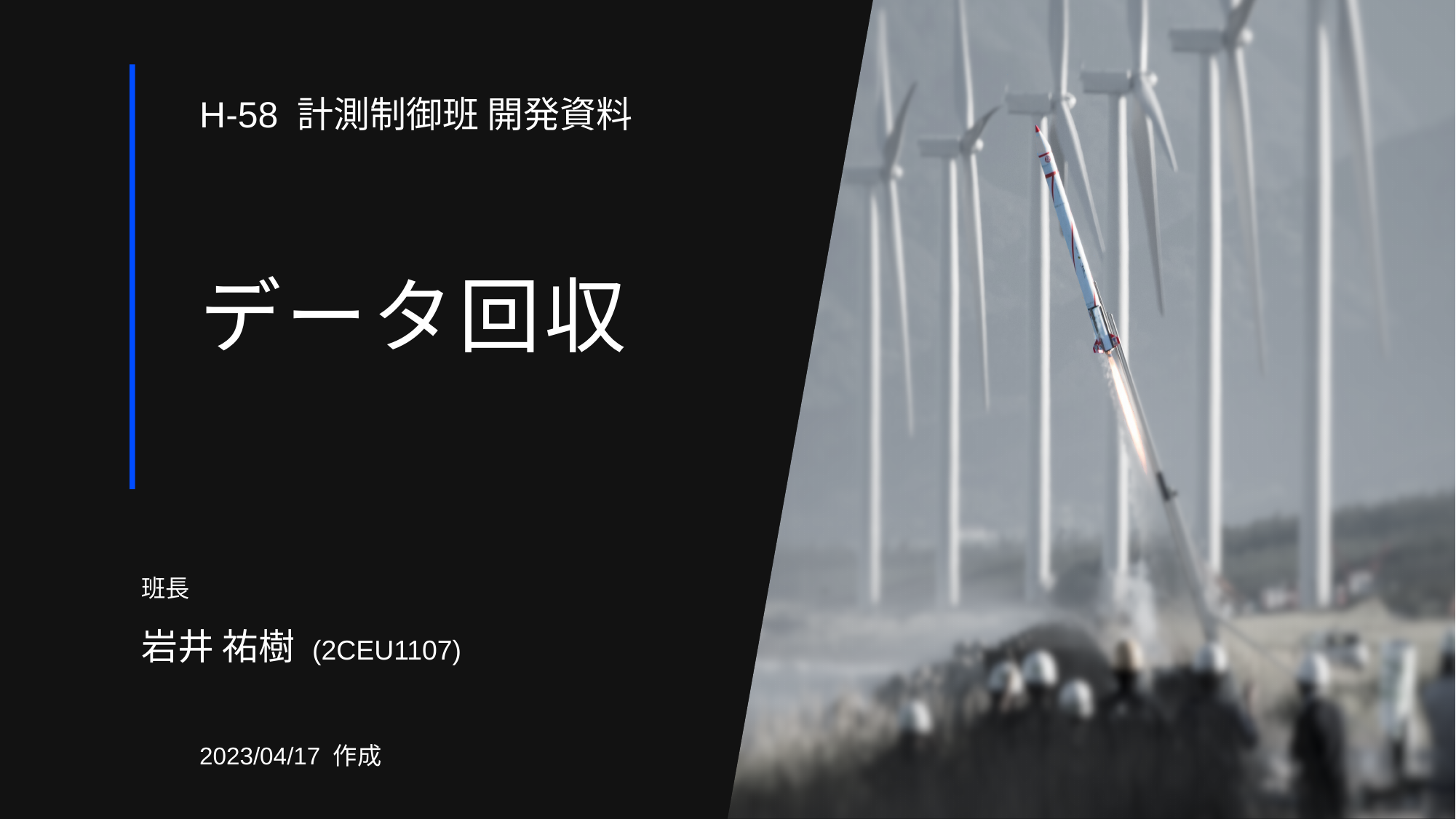

H-58 計測制御班 開発資料
データ回収
班長
岩井 祐樹 (2CEU1107)
2023/04/17 作成